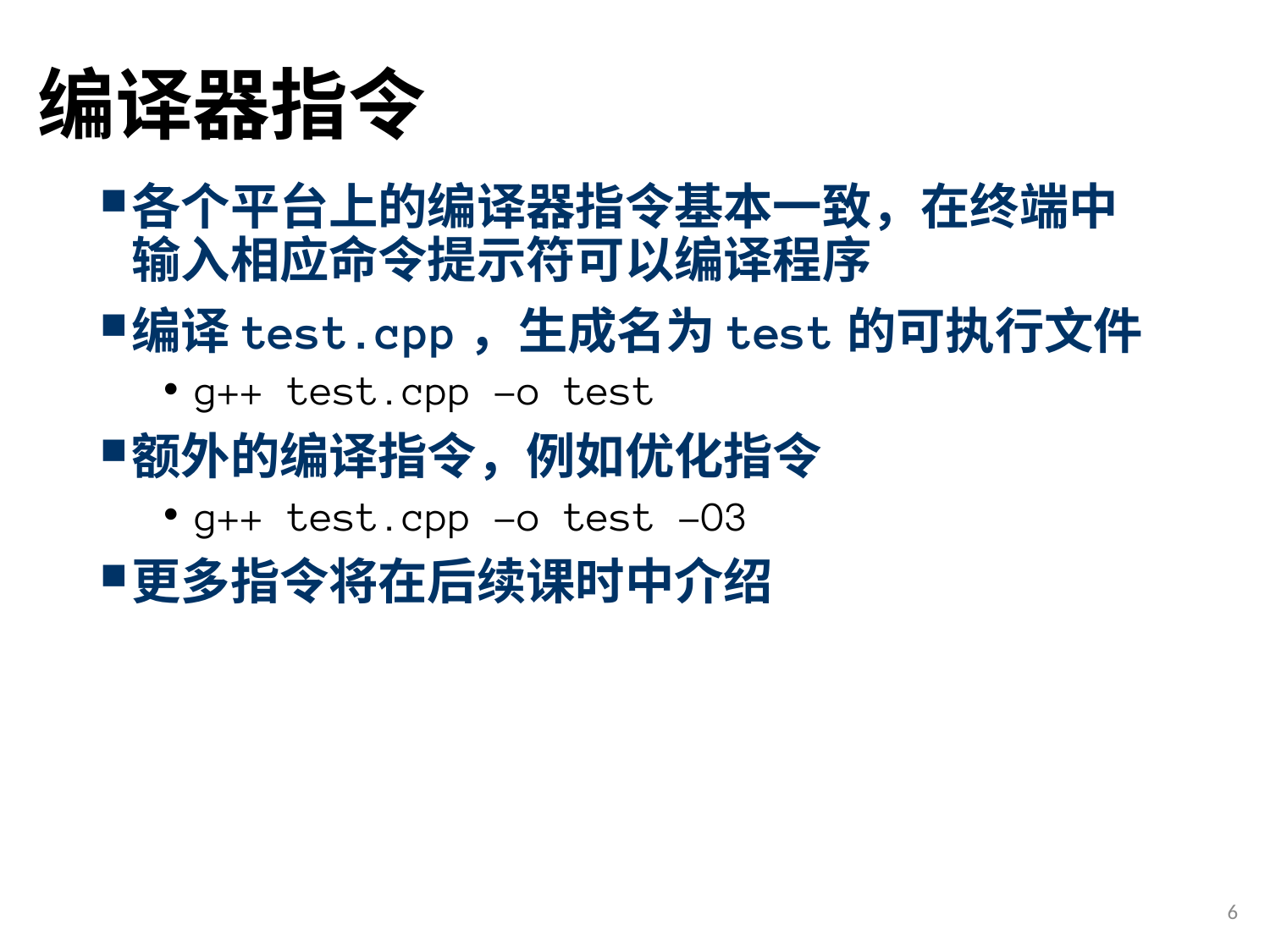

# 编译器指令

各个平台上的编译器指令基本一致，在终端中输入相应命令提示符可以编译程序
编译test.cpp，生成名为test的可执行文件
g++ test.cpp -o test
额外的编译指令，例如优化指令
g++ test.cpp -o test -O3
更多指令将在后续课时中介绍

6